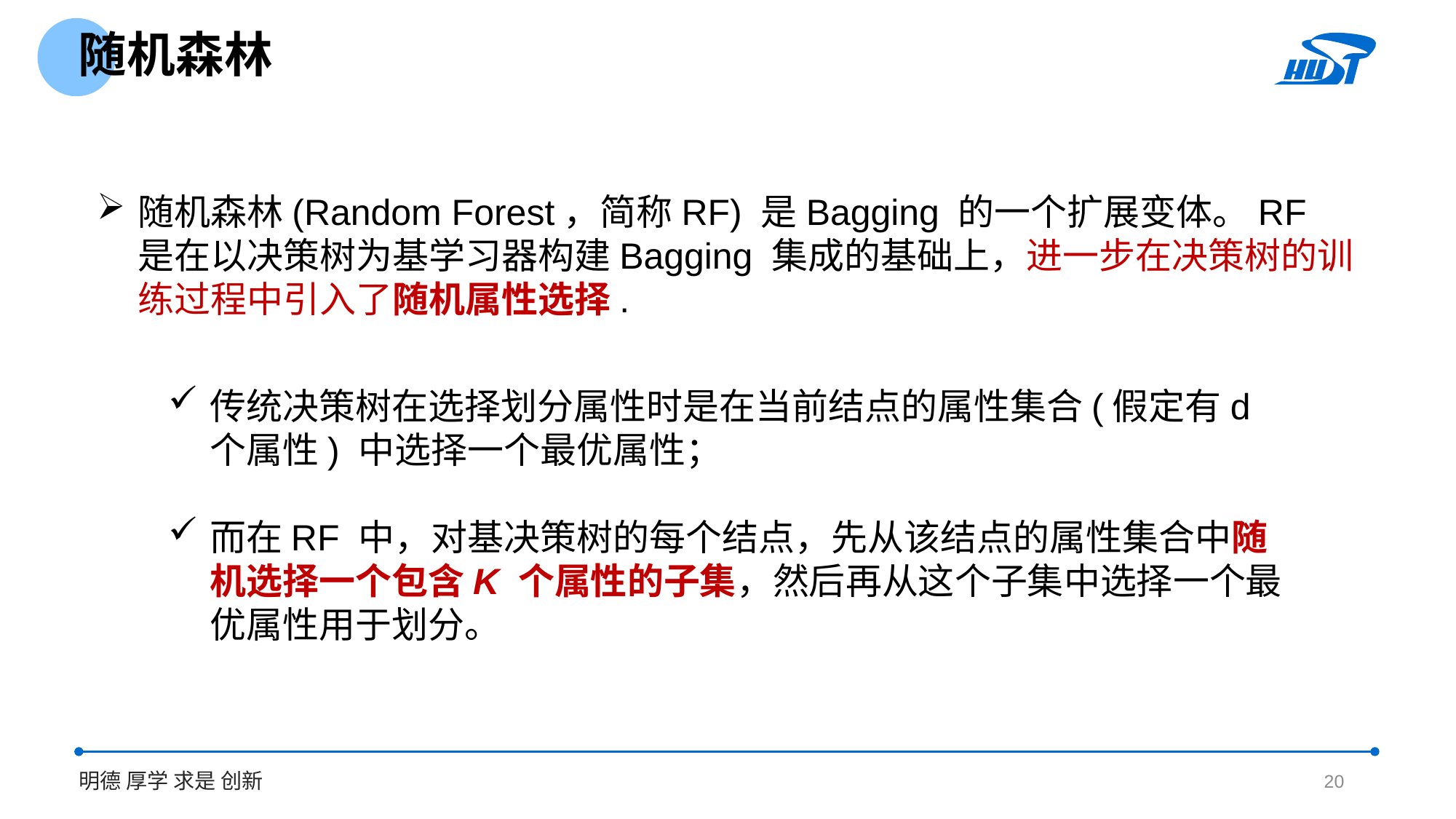

随机森林
随机森林(Random Forest，简称RF) 是Bagging 的一个扩展变体。RF 是在以决策树为基学习器构建Bagging 集成的基础上，进一步在决策树的训练过程中引入了随机属性选择.

传统决策树在选择划分属性时是在当前结点的属性集合(假定有d个属性) 中选择一个最优属性；

而在RF 中，对基决策树的每个结点，先从该结点的属性集合中随机选择一个包含K 个属性的子集，然后再从这个子集中选择一个最优属性用于划分。
20